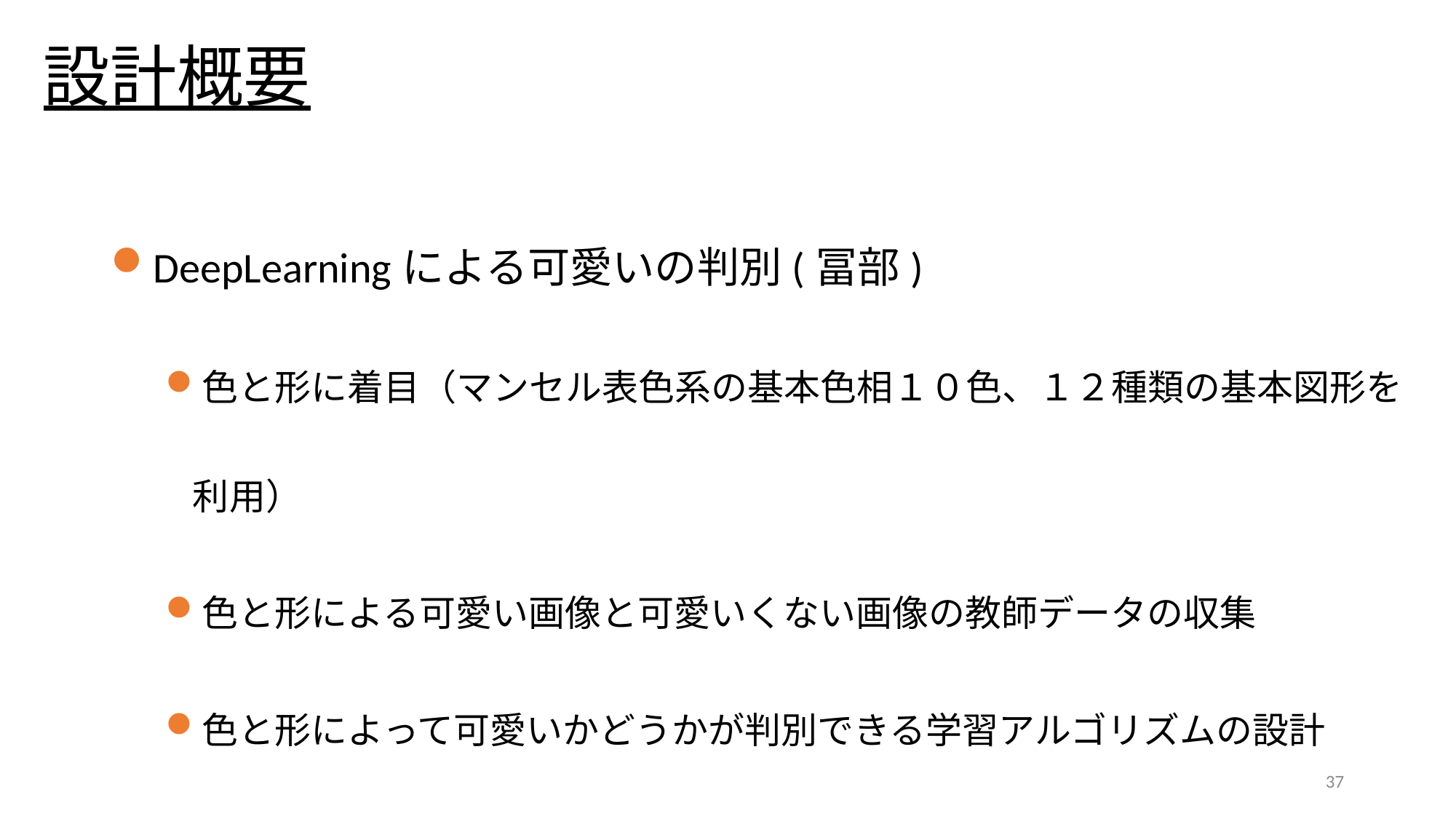

# 設計概要
DeepLearningによる可愛いの判別(冨部)
色と形に着目（マンセル表色系の基本色相１０色、１２種類の基本図形を利用）
色と形による可愛い画像と可愛いくない画像の教師データの収集
色と形によって可愛いかどうかが判別できる学習アルゴリズムの設計
37